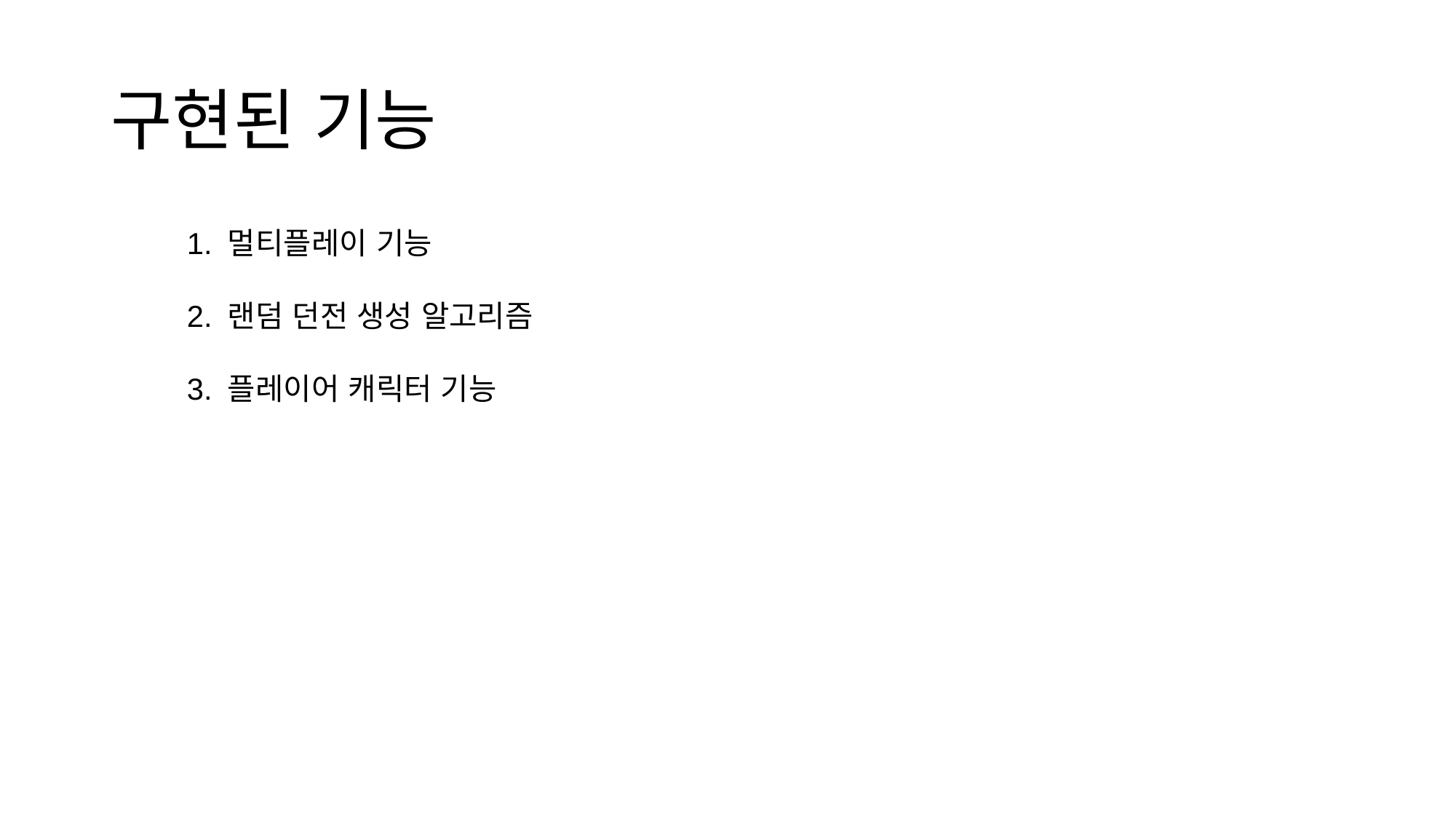

# 구현된 기능
1. 멀티플레이 기능

2. 랜덤 던전 생성 알고리즘

3. 플레이어 캐릭터 기능